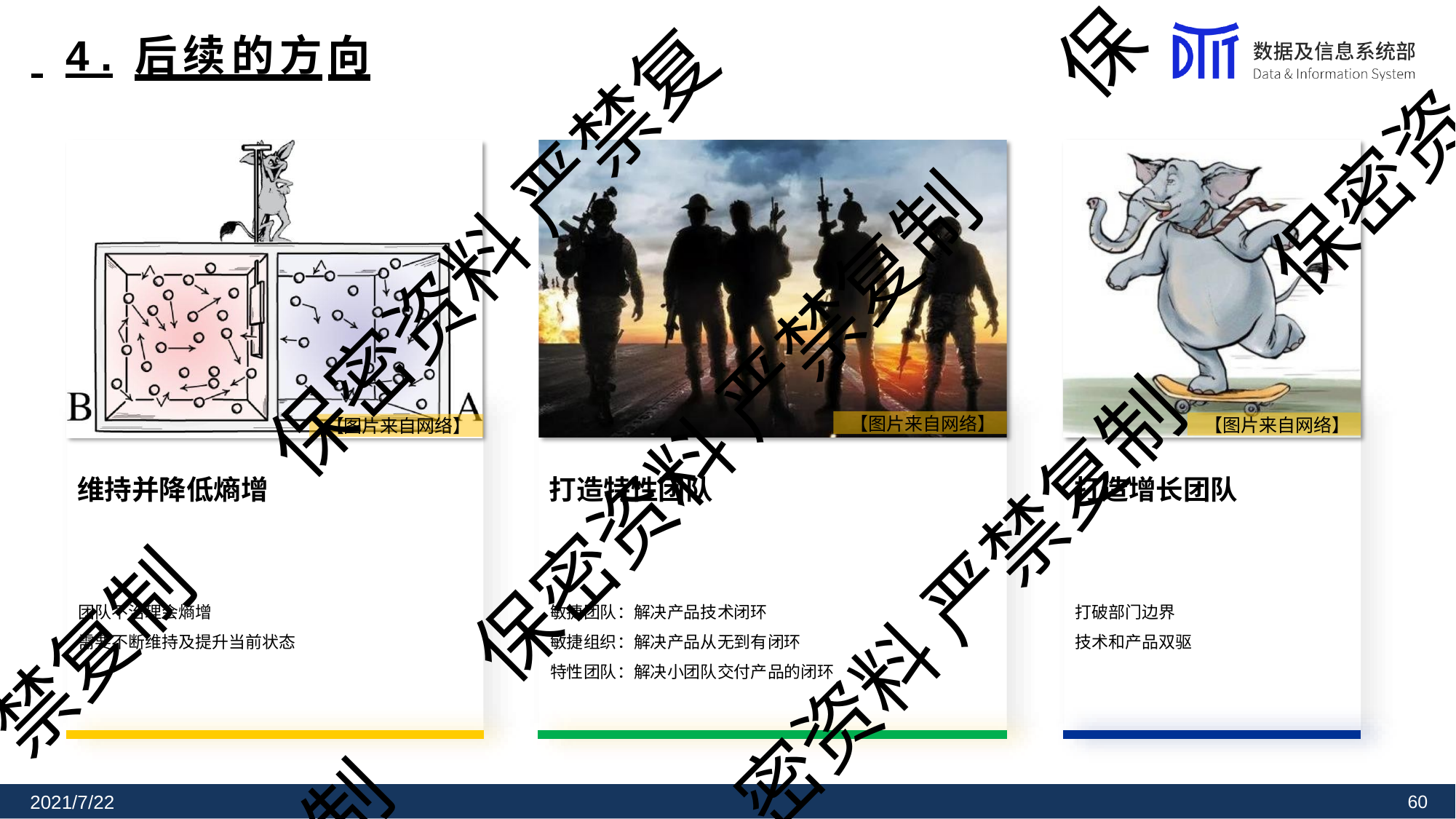

保
# 4 .	后续的方向

保密资
保密资料 严禁复

保密资料 严禁复制

【图片来自网络】
【图片来自网络】
【图片来自网络】
维持并降低熵增
打造特性团队
打造增长团队
密资料 严禁复制
团队不治理会熵增
需要不断维持及提升当前状态
敏捷团队：解决产品技术闭环
敏捷组织：解决产品从无到有闭环
特性团队：解决小团队交付产品的闭环
打破部门边界 技术和产品双驱
禁复制

制
2021/7/22
60